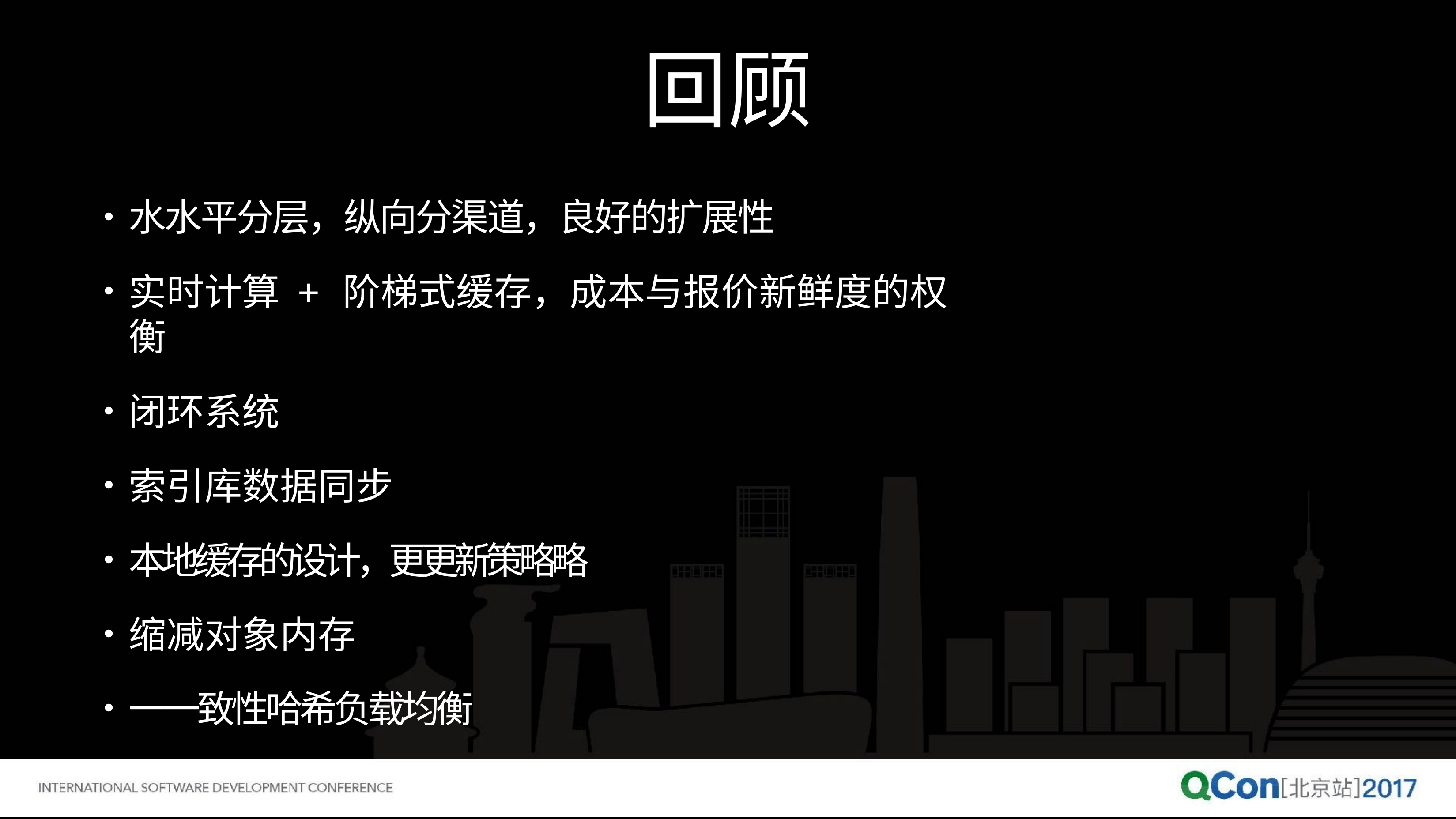

回顾
⽔水平分层，纵向分渠道，良好的扩展性
实时计算 + 阶梯式缓存，成本与报价新鲜度的权衡
闭环系统
索引库数据同步
本地缓存的设计，更更新策略略
缩减对象内存
⼀一致性哈希负载均衡